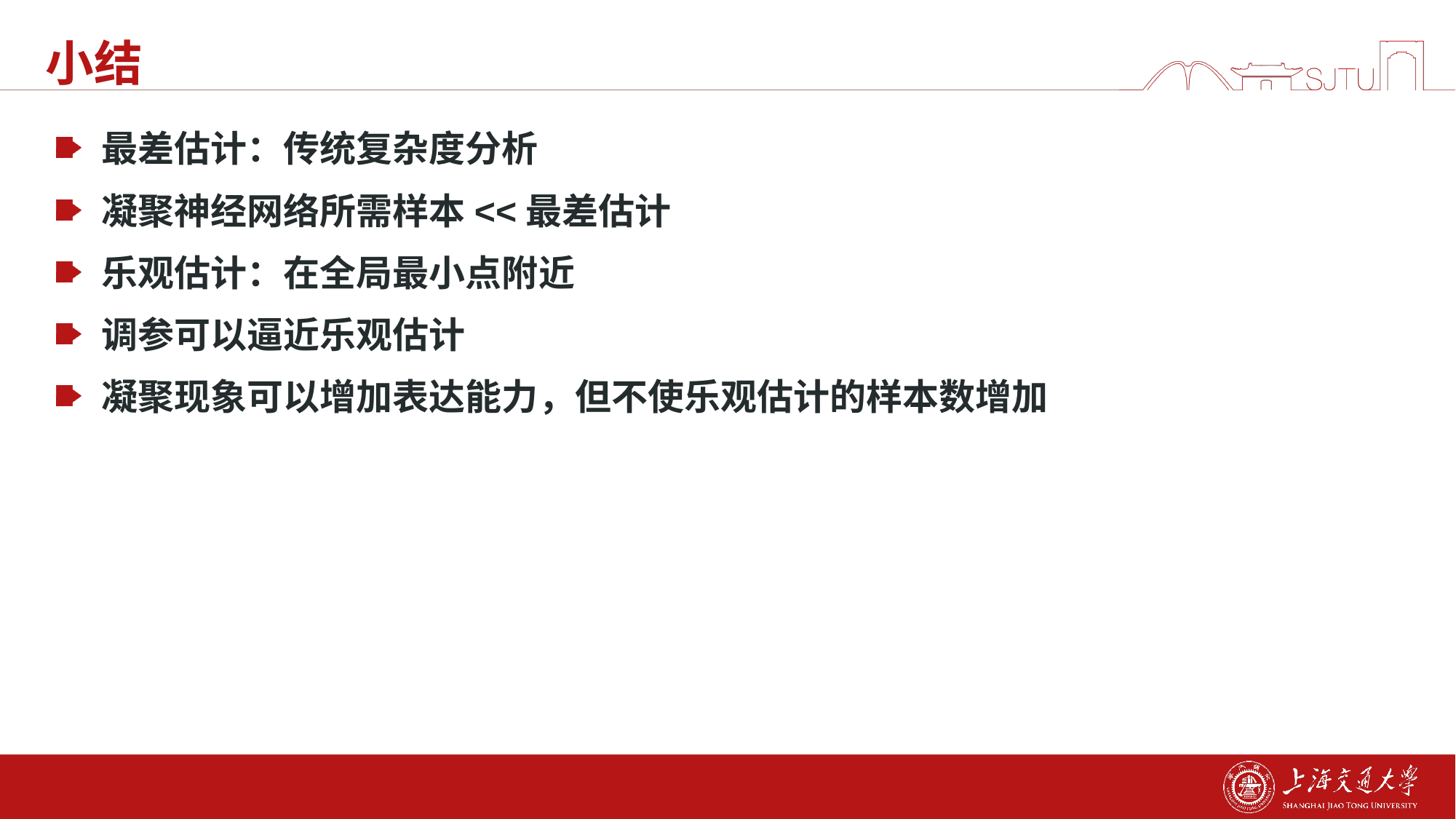

# 小结
最差估计：传统复杂度分析
凝聚神经网络所需样本<<最差估计
乐观估计：在全局最小点附近
调参可以逼近乐观估计
凝聚现象可以增加表达能力，但不使乐观估计的样本数增加